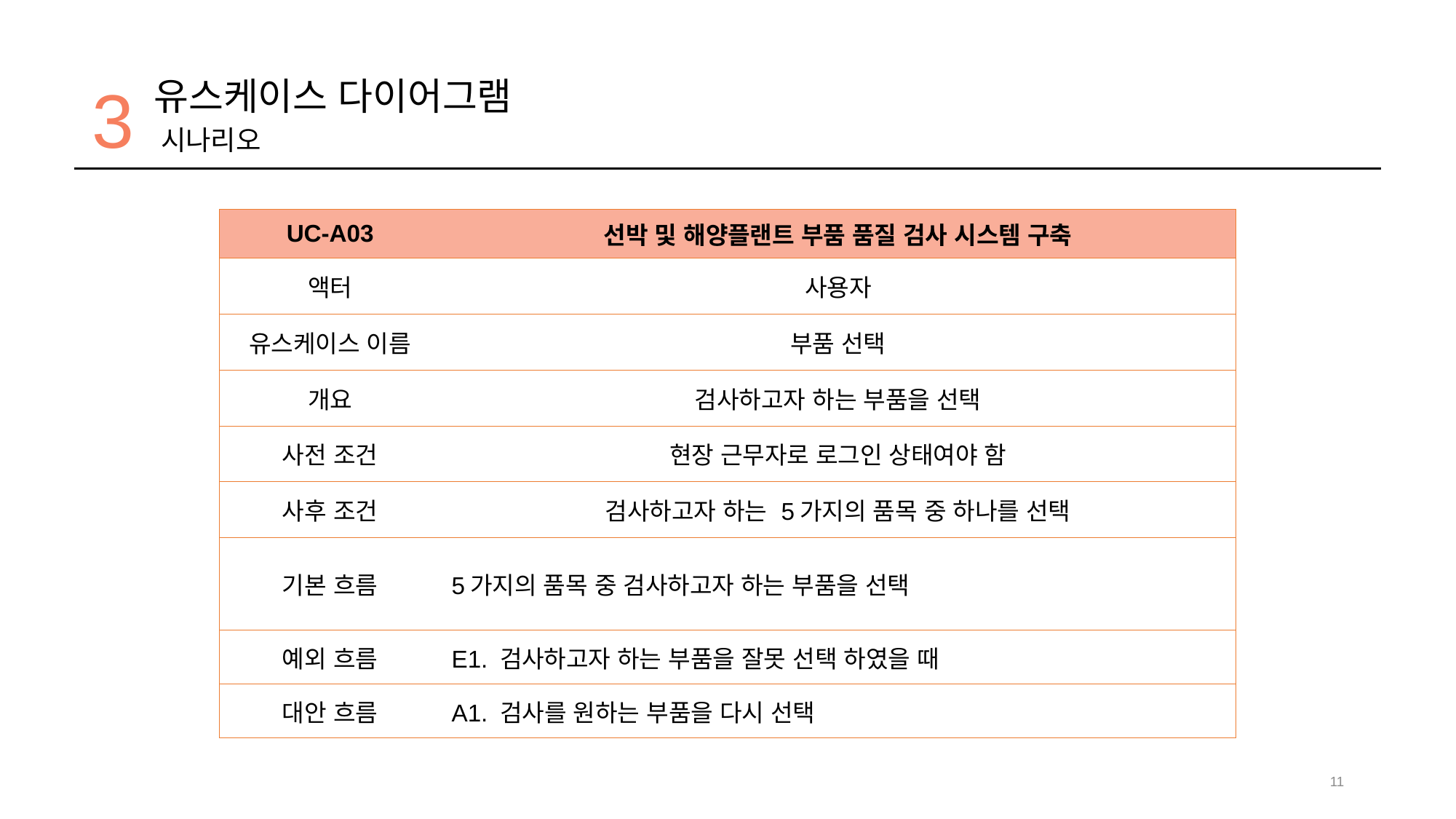

3
유스케이스 다이어그램
시나리오
| UC-A03 | 선박 및 해양플랜트 부품 품질 검사 시스템 구축 |
| --- | --- |
| 액터 | 사용자 |
| 유스케이스 이름 | 부품 선택 |
| 개요 | 검사하고자 하는 부품을 선택 |
| 사전 조건 | 현장 근무자로 로그인 상태여야 함 |
| 사후 조건 | 검사하고자 하는 5가지의 품목 중 하나를 선택 |
| 기본 흐름 | 5가지의 품목 중 검사하고자 하는 부품을 선택 |
| 예외 흐름 | E1. 검사하고자 하는 부품을 잘못 선택 하였을 때 |
| 대안 흐름 | A1. 검사를 원하는 부품을 다시 선택 |
11